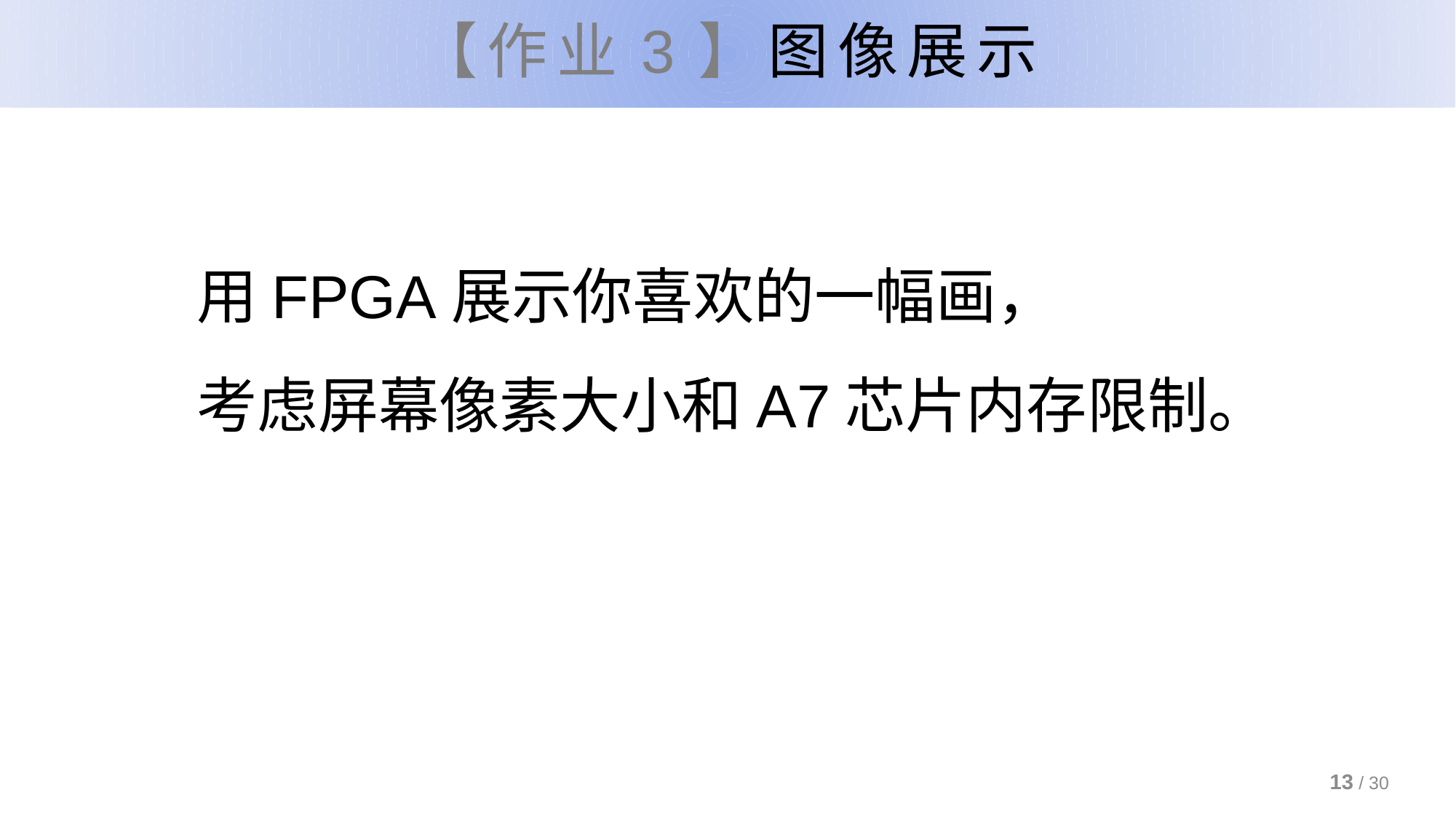

# 【作业3】图像展示
用FPGA展示你喜欢的一幅画，
考虑屏幕像素大小和A7芯片内存限制。
13 / 30